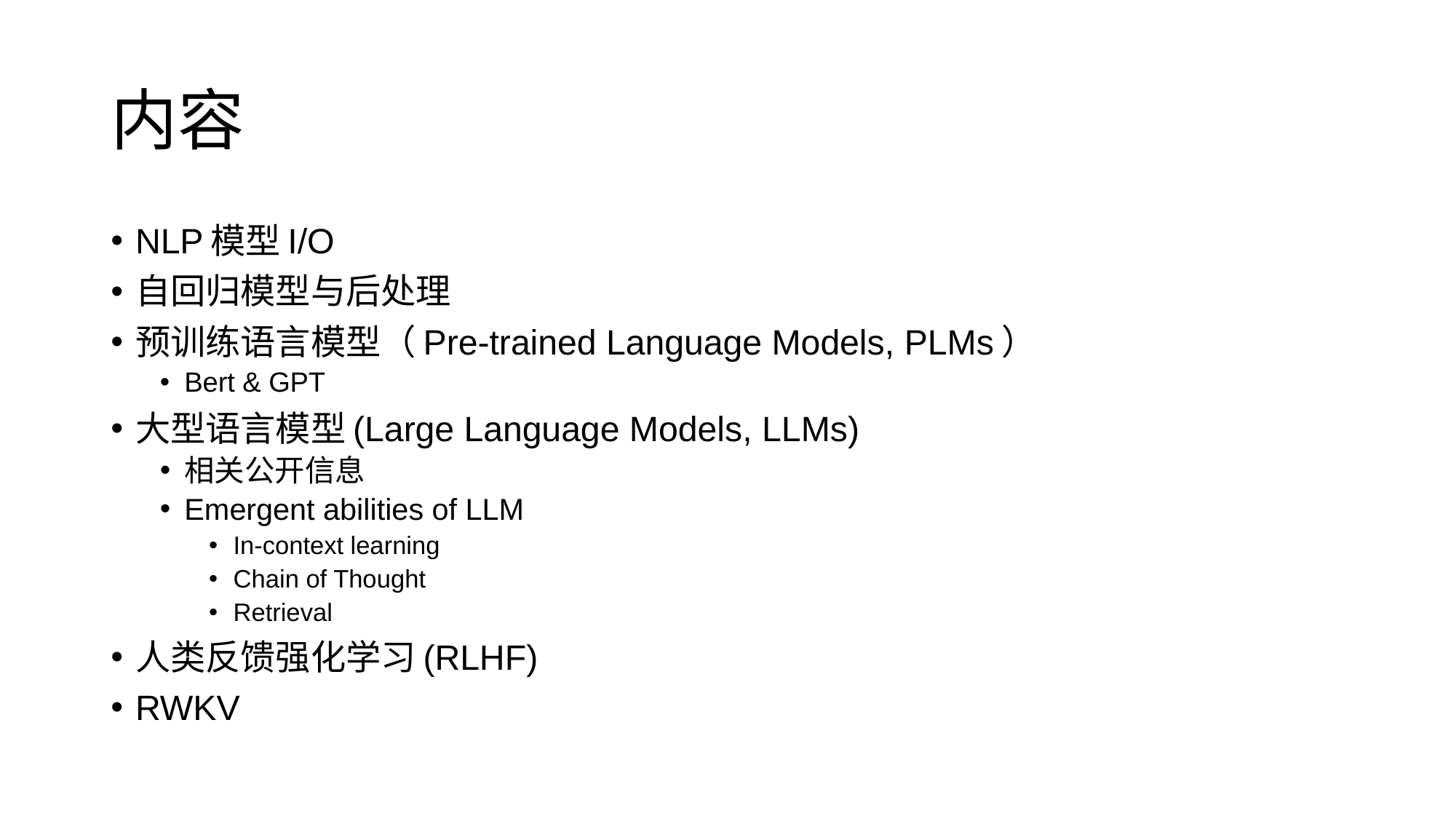

# 内容
NLP模型I/O
自回归模型与后处理
预训练语言模型（Pre-trained Language Models, PLMs）
Bert & GPT
大型语言模型(Large Language Models, LLMs)
相关公开信息
Emergent abilities of LLM
In-context learning
Chain of Thought
Retrieval
人类反馈强化学习(RLHF)
RWKV